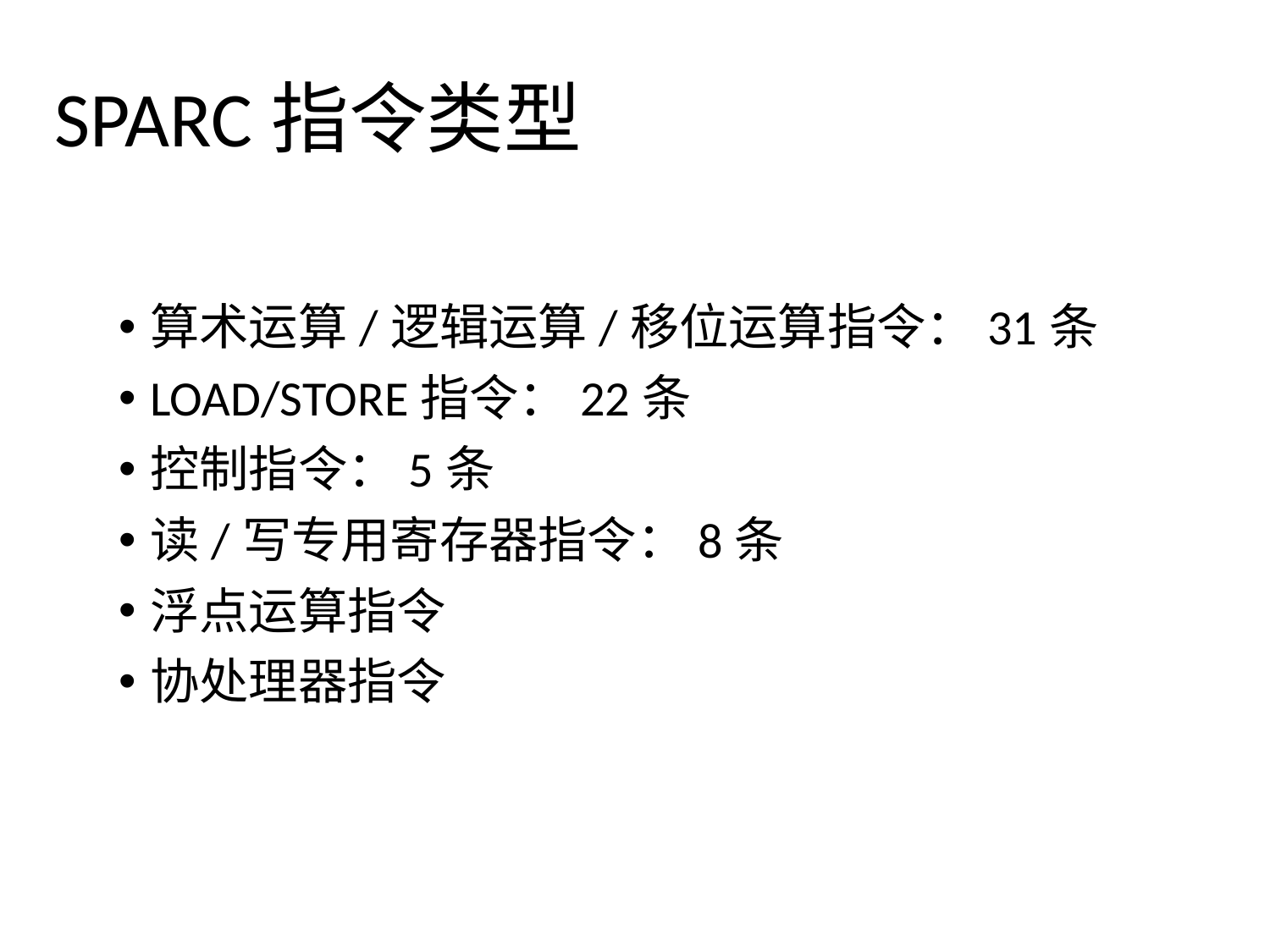

# SPARC指令类型
算术运算/逻辑运算/移位运算指令：31条
LOAD/STORE指令：22条
控制指令：5条
读/写专用寄存器指令：8条
浮点运算指令
协处理器指令